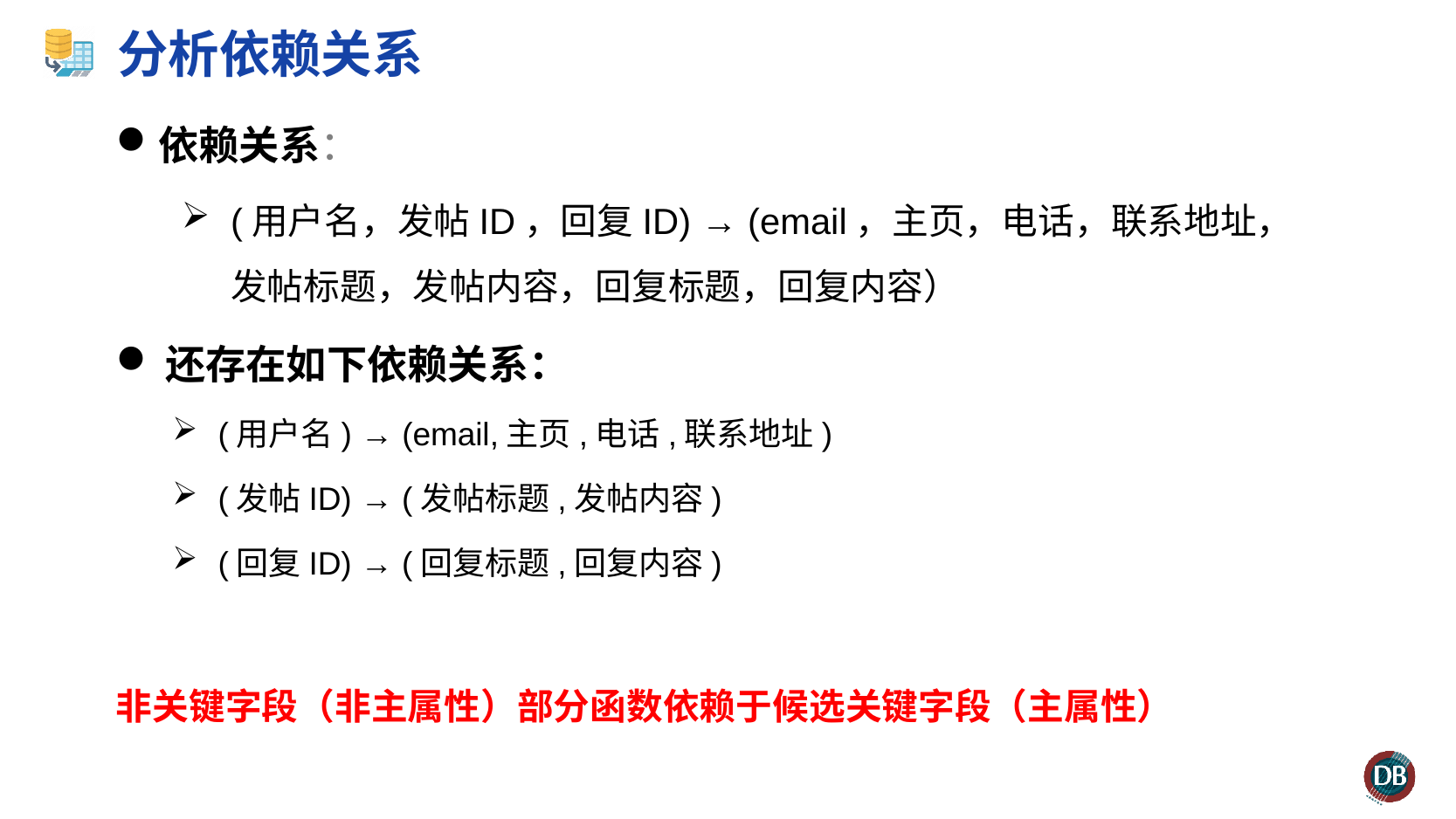

# 分析依赖关系
依赖关系：
(用户名，发帖ID，回复ID) → (email，主页，电话，联系地址，发帖标题，发帖内容，回复标题，回复内容）
还存在如下依赖关系：
(用户名) → (email,主页,电话,联系地址)
(发帖ID) → (发帖标题,发帖内容)
(回复ID) → (回复标题,回复内容)

非关键字段（非主属性）部分函数依赖于候选关键字段（主属性）